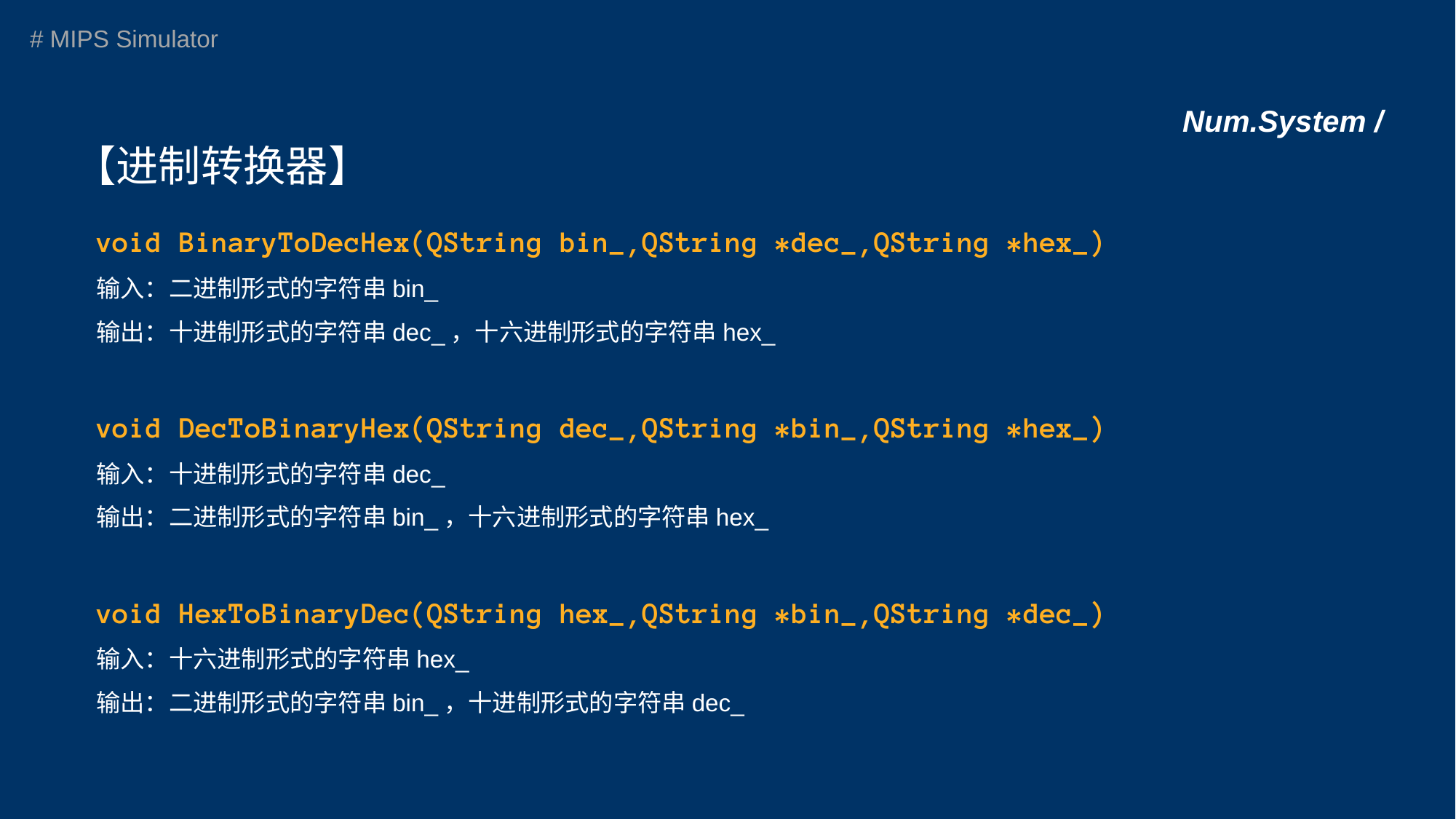

# Num.System /
【进制转换器】
void BinaryToDecHex(QString bin_,QString *dec_,QString *hex_)
输入：二进制形式的字符串bin_
输出：十进制形式的字符串dec_，十六进制形式的字符串hex_

void DecToBinaryHex(QString dec_,QString *bin_,QString *hex_)
输入：十进制形式的字符串dec_
输出：二进制形式的字符串bin_，十六进制形式的字符串hex_

void HexToBinaryDec(QString hex_,QString *bin_,QString *dec_)
输入：十六进制形式的字符串hex_
输出：二进制形式的字符串bin_，十进制形式的字符串dec_